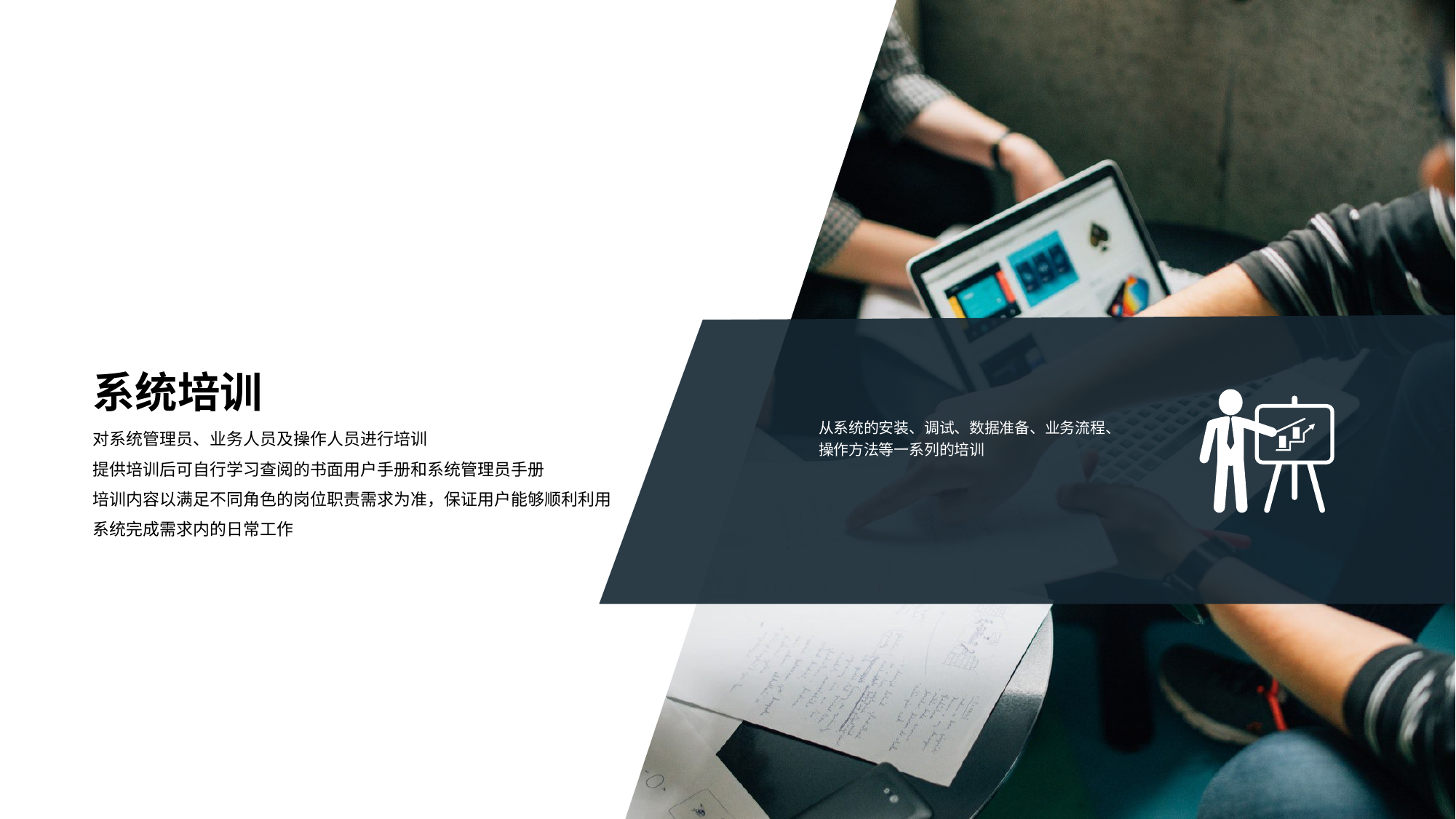

从系统的安装、调试、数据准备、业务流程、操作方法等一系列的培训
系统培训
对系统管理员、业务人员及操作人员进行培训
提供培训后可自行学习查阅的书面用户手册和系统管理员手册
培训内容以满足不同角色的岗位职责需求为准，保证用户能够顺利利用
系统完成需求内的日常工作